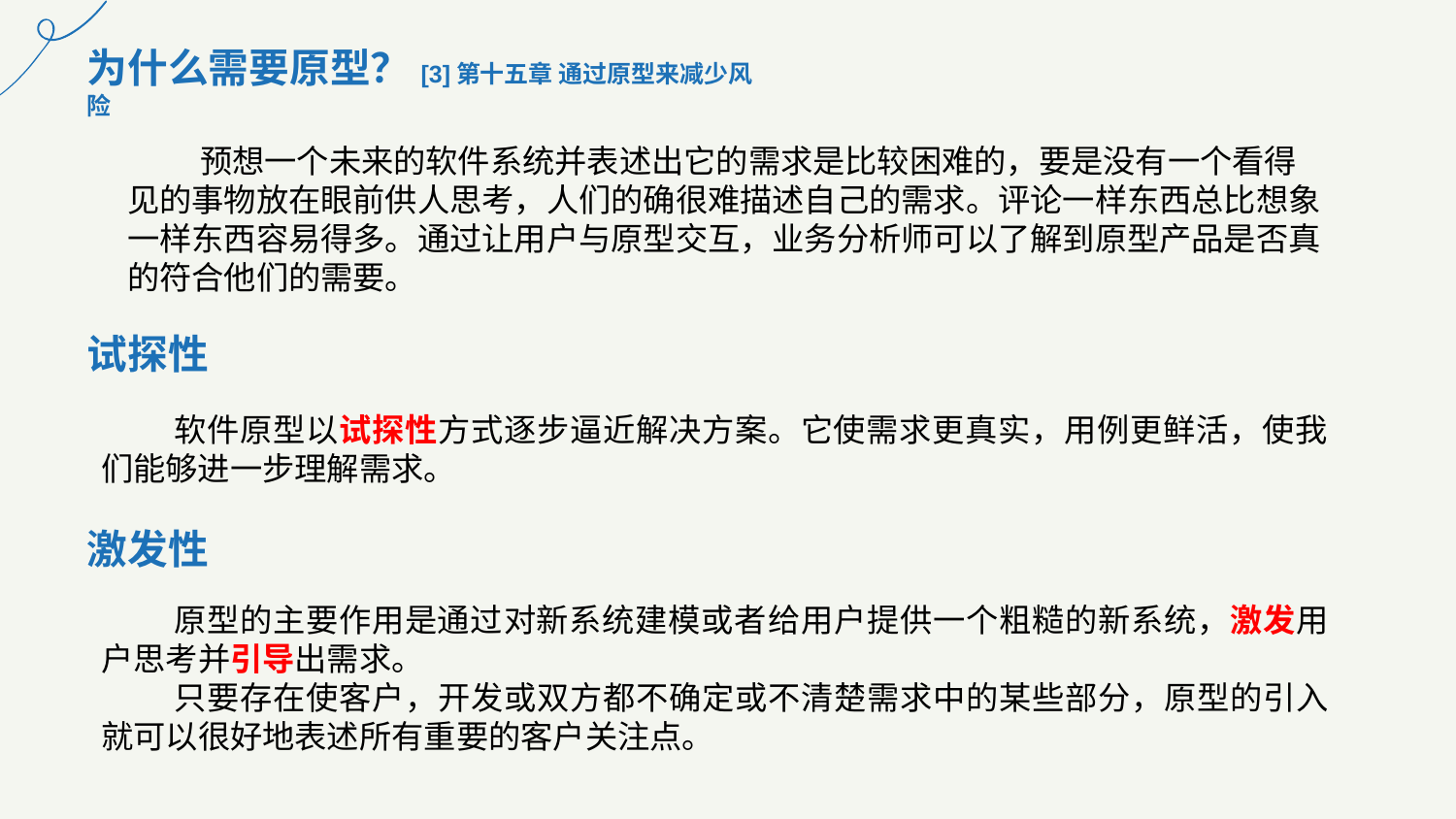

为什么需要原型？[3]第十五章 通过原型来减少风险
预想一个未来的软件系统并表述出它的需求是比较困难的，要是没有一个看得见的事物放在眼前供人思考，人们的确很难描述自己的需求。评论一样东西总比想象一样东西容易得多。通过让用户与原型交互，业务分析师可以了解到原型产品是否真的符合他们的需要。
试探性
软件原型以试探性方式逐步逼近解决方案。它使需求更真实，用例更鲜活，使我们能够进一步理解需求。
激发性
原型的主要作用是通过对新系统建模或者给用户提供一个粗糙的新系统，激发用户思考并引导出需求。
只要存在使客户，开发或双方都不确定或不清楚需求中的某些部分，原型的引入就可以很好地表述所有重要的客户关注点。